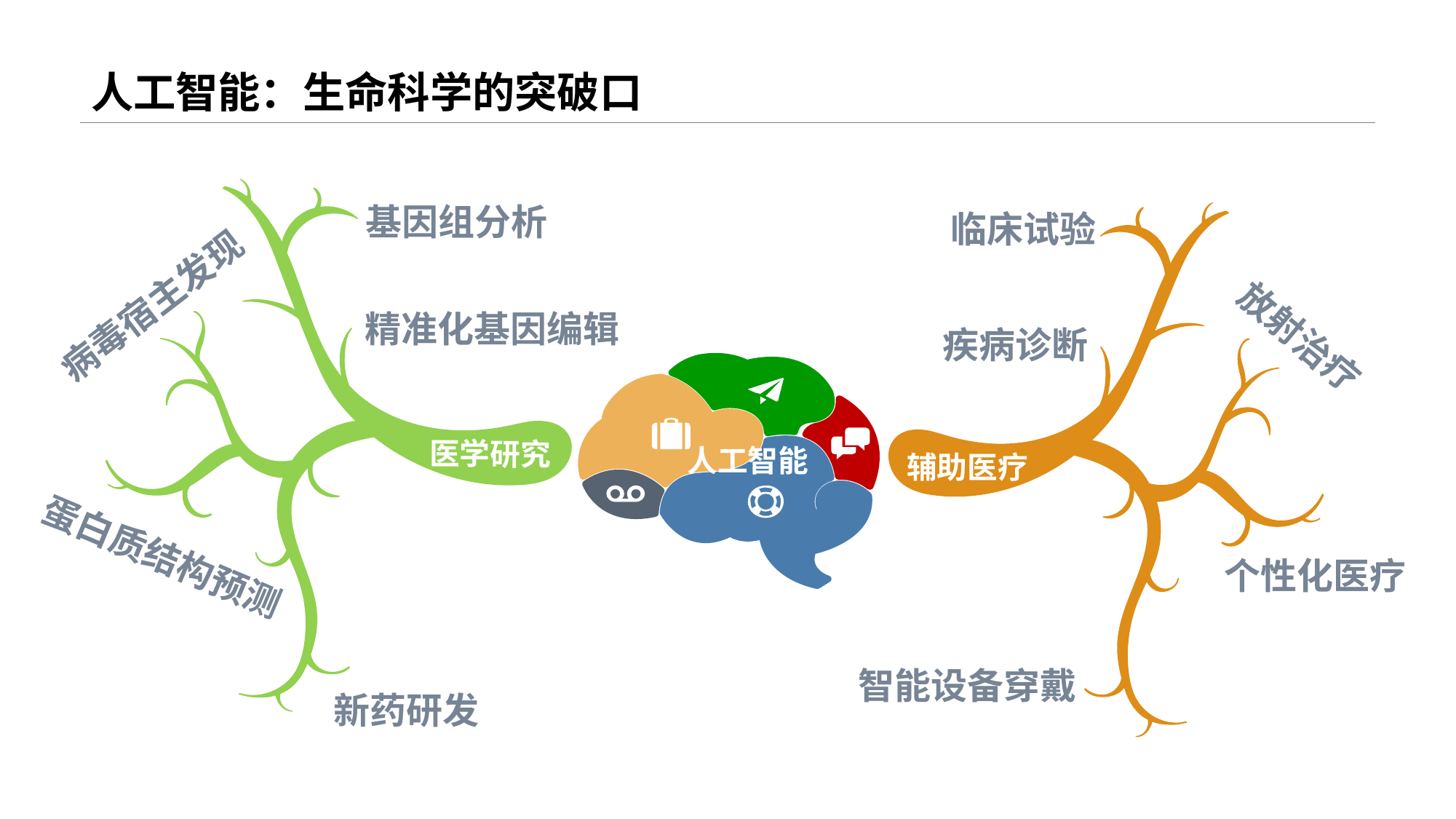

# 人工智能：生命科学的突破口

病毒宿主发现
医学研究

放射治疗
疾病诊断
辅助医疗

基因组分析
精准化基因编辑
新药研发
临床试验
个性化医疗
智能设备穿戴
人工智能
蛋白质结构预测